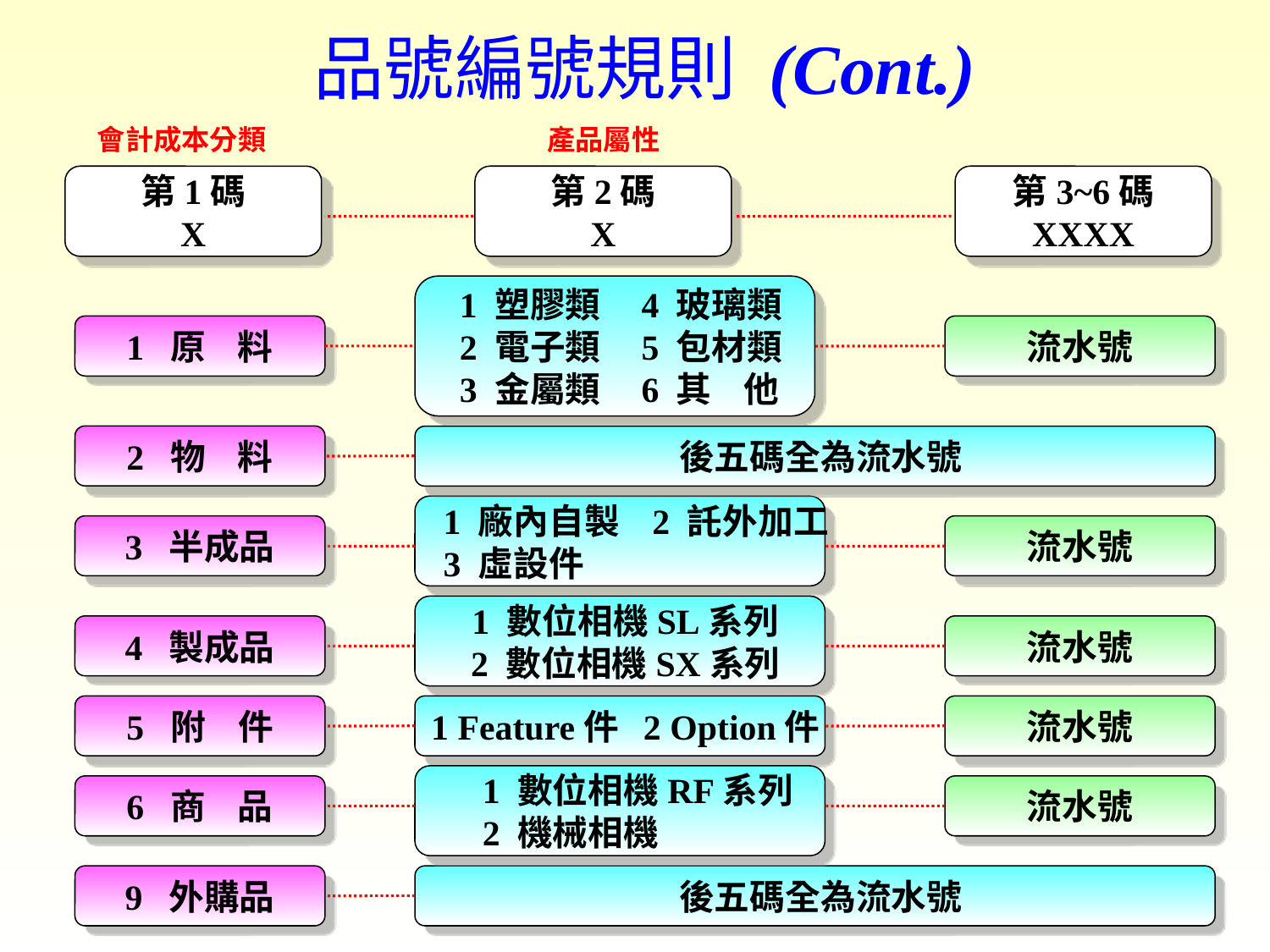

品號編號規則 (Cont.)
28
會計成本分類
產品屬性
第1碼
X
第2碼
X
第3~6碼
XXXX

1 塑膠類    4 玻璃類
2 電子類    5 包材類
3 金屬類    6 其    他
1  原    料
流水號

2  物    料
後五碼全為流水號

1 廠內自製   2 託外加工
3 虛設件
3  半成品
流水號

1 數位相機SL系列
2 數位相機SX系列
4  製成品
流水號

5  附    件
1 Feature件  2 Option件
流水號

1 數位相機RF系列
2 機械相機
6  商    品
流水號

9  外購品
後五碼全為流水號